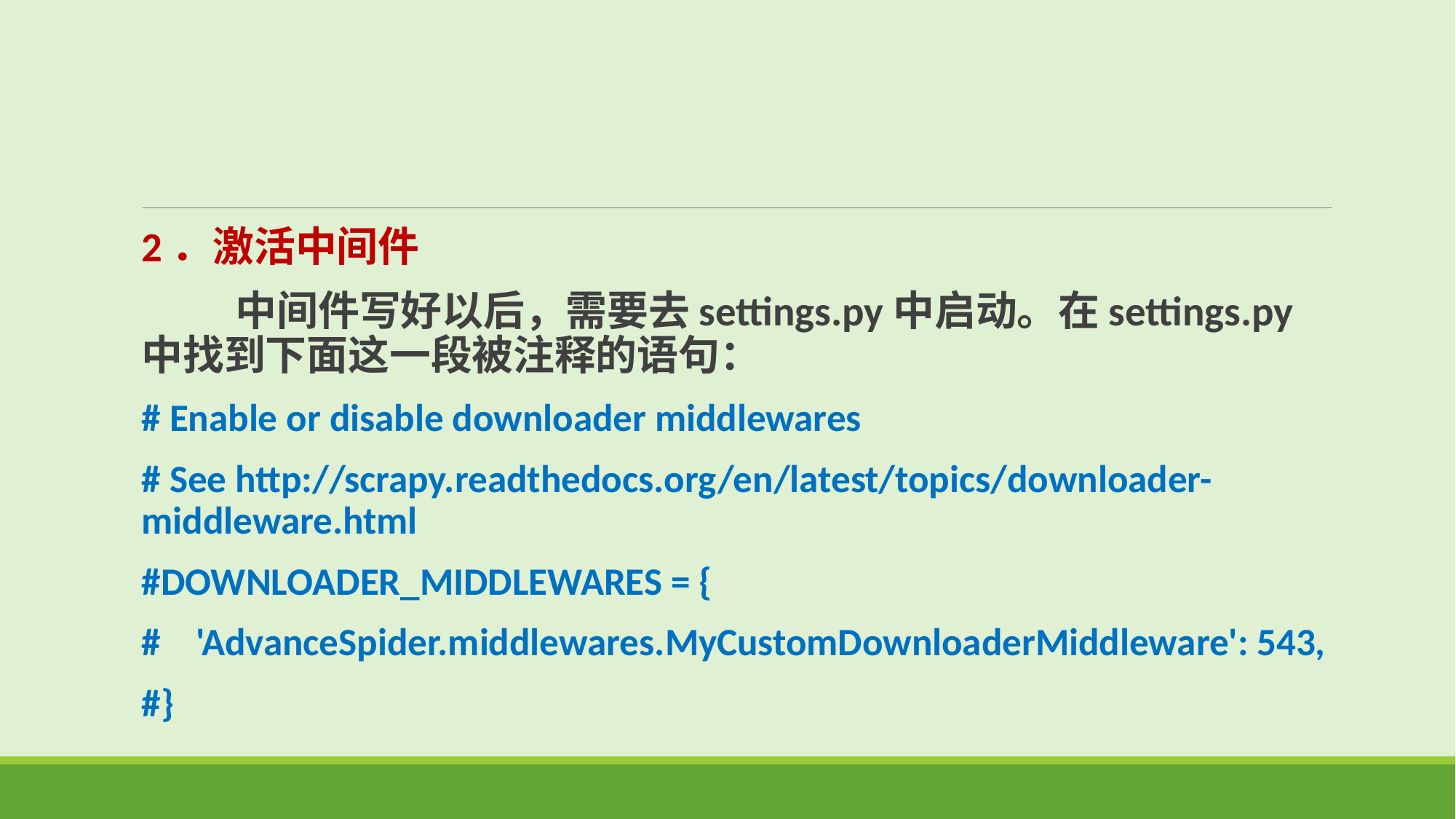

2．激活中间件
         中间件写好以后，需要去settings.py中启动。在settings.py中找到下面这一段被注释的语句：
# Enable or disable downloader middlewares
# See http://scrapy.readthedocs.org/en/latest/topics/downloader-middleware.html
#DOWNLOADER_MIDDLEWARES = {
#    'AdvanceSpider.middlewares.MyCustomDownloaderMiddleware': 543,
#}